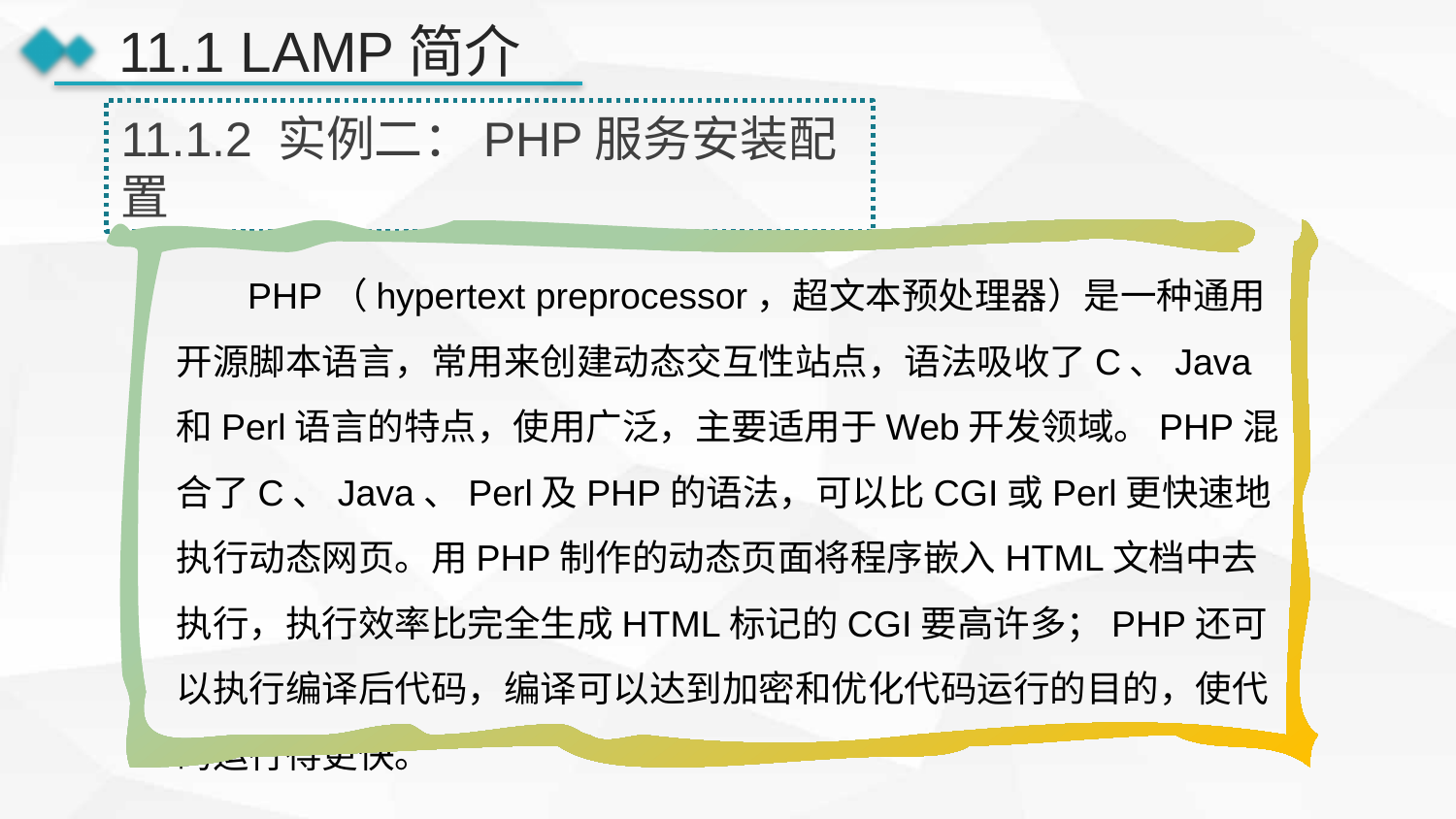

11.1 LAMP简介

11.1.2 实例二：PHP服务安装配置

       PHP（hypertext preprocessor，超文本预处理器）是一种通用开源脚本语言，常用来创建动态交互性站点，语法吸收了C、Java和Perl语言的特点，使用广泛，主要适用于Web开发领域。PHP混合了C、Java、Perl及PHP的语法，可以比CGI或Perl更快速地执行动态网页。用PHP制作的动态页面将程序嵌入HTML文档中去执行，执行效率比完全生成HTML标记的CGI要高许多；PHP还可以执行编译后代码，编译可以达到加密和优化代码运行的目的，使代码运行得更快。